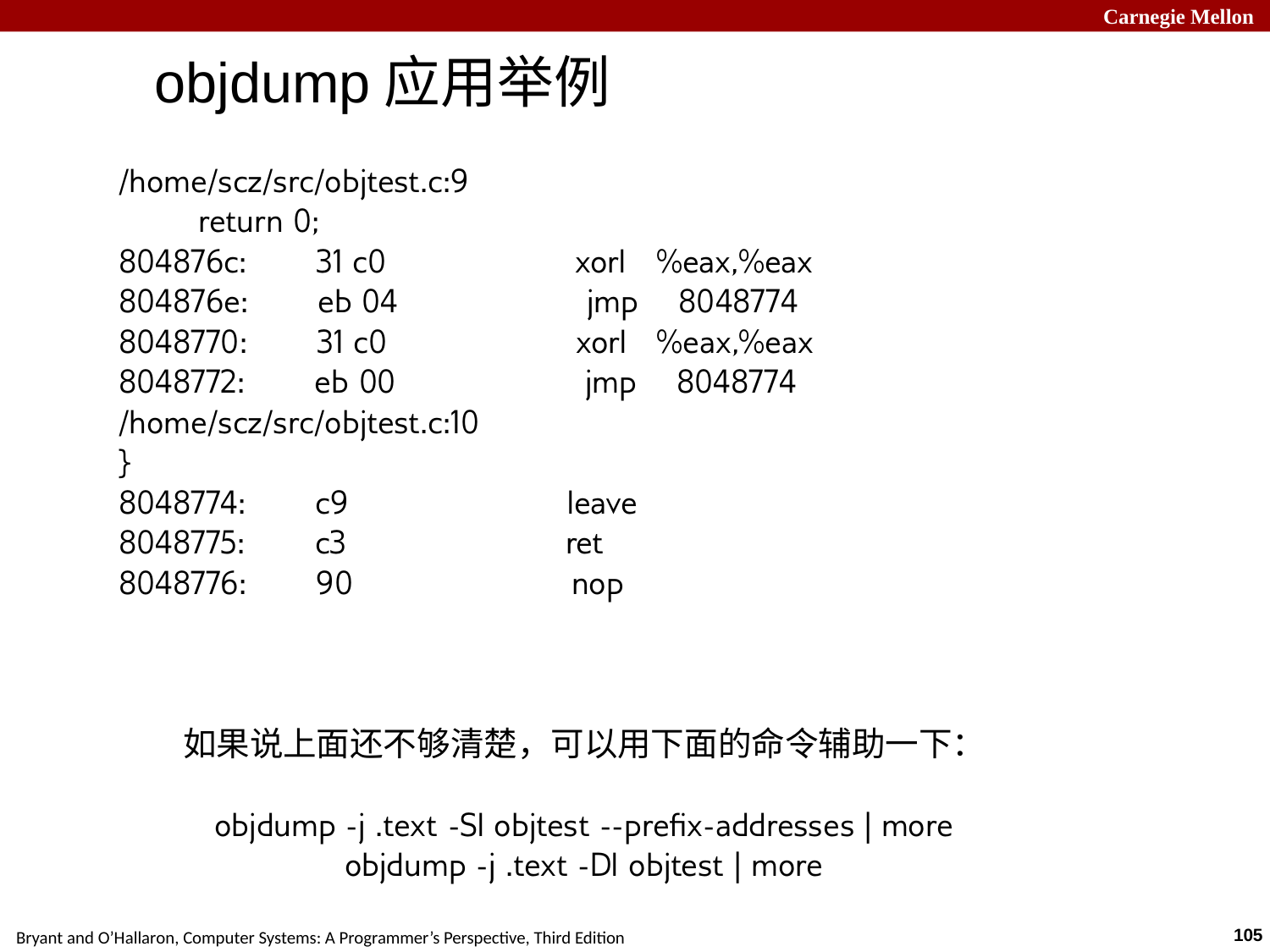

objdump应用举例
/home/scz/src/objtest.c:9
        return 0;
804876c:       31 c0                   xorl   %eax,%eax
804876e:       eb 04                   jmp    8048774
8048770:       31 c0                   xorl   %eax,%eax
8048772:       eb 00                   jmp    8048774
/home/scz/src/objtest.c:10
}
8048774:       c9                      leave
8048775:       c3                      ret
8048776:       90                      nop
如果说上面还不够清楚，可以用下面的命令辅助一下：

objdump -j .text -Sl objtest --prefix-addresses | more
objdump -j .text -Dl objtest | more